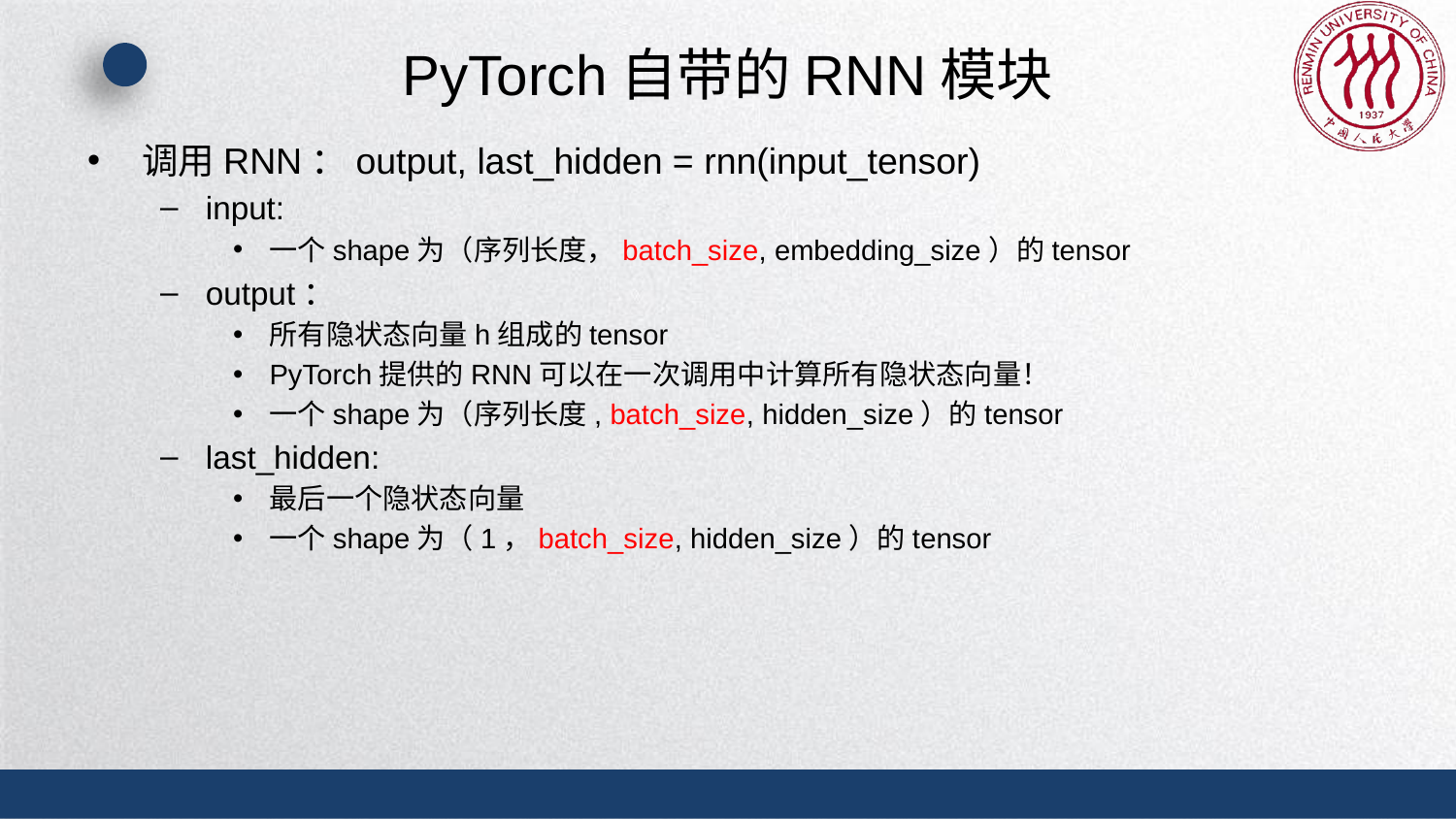

# PyTorch自带的RNN模块
调用RNN：output, last_hidden = rnn(input_tensor)
input:
一个shape为（序列长度，batch_size, embedding_size）的tensor
output：
所有隐状态向量h组成的tensor
PyTorch提供的RNN可以在一次调用中计算所有隐状态向量！
一个shape为（序列长度, batch_size, hidden_size）的tensor
last_hidden:
最后一个隐状态向量
一个shape为（1，batch_size, hidden_size）的tensor